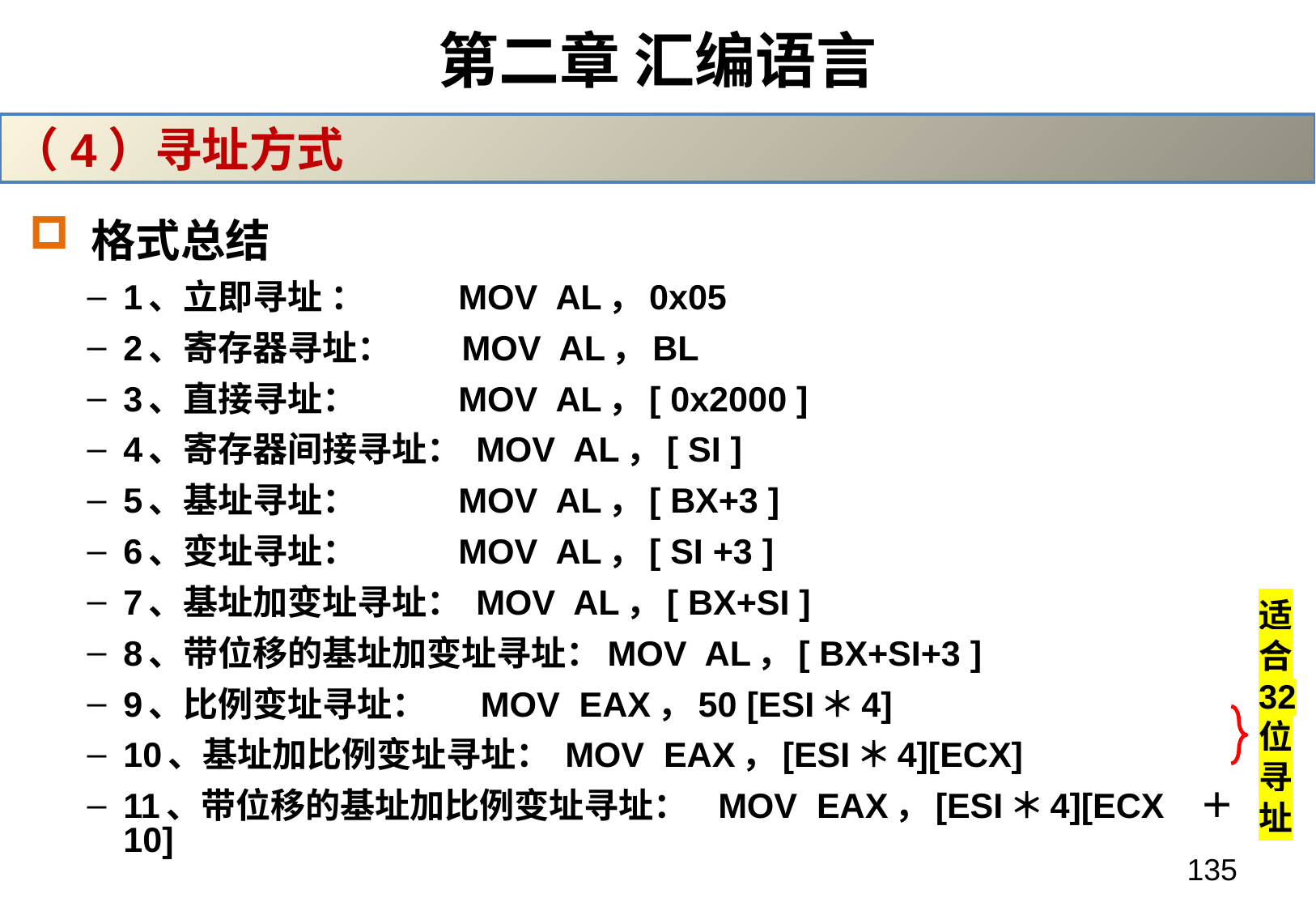

# 第二章 汇编语言
（4）寻址方式
 格式总结
1、立即寻址 ：           MOV  AL，0x05
2、寄存器寻址：        MOV  AL，BL
3、直接寻址：            MOV  AL，[ 0x2000 ]
4、寄存器间接寻址： MOV  AL，[ SI ]
5、基址寻址：            MOV  AL，[ BX+3 ]
6、变址寻址：            MOV  AL，[ SI +3 ]
7、基址加变址寻址： MOV  AL，[ BX+SI ]
8、带位移的基址加变址寻址：MOV  AL，[ BX+SI+3 ]
9、比例变址寻址：      MOV  EAX，50 [ESI＊4]
10、基址加比例变址寻址： MOV  EAX，[ESI＊4][ECX]
11、带位移的基址加比例变址寻址：   MOV  EAX，[ESI＊4][ECX   ＋10]
适合32位寻址

135